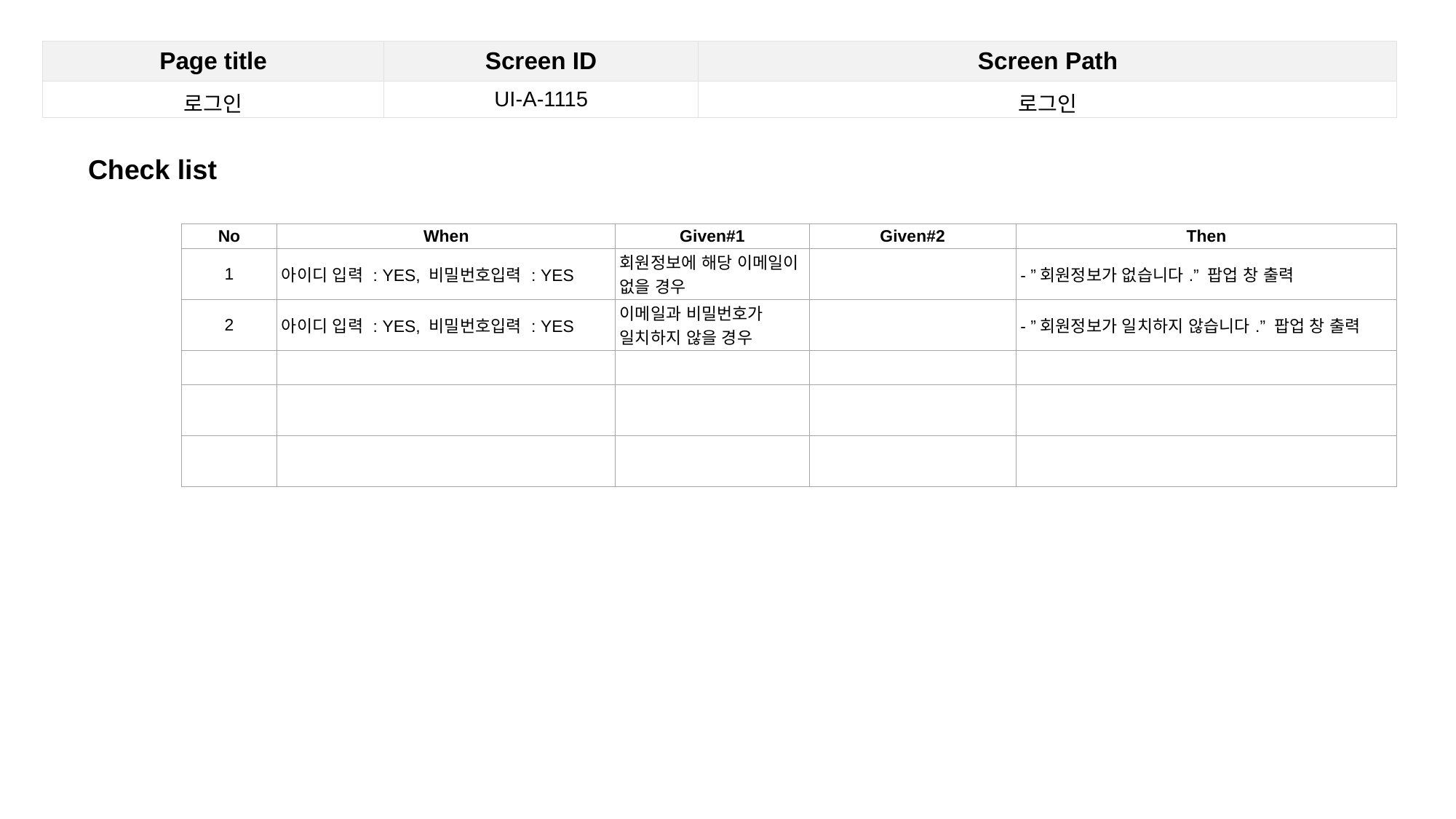

| Page title | Screen ID | Screen Path |
| --- | --- | --- |
| 로그인 | UI-A-1115 | 로그인 |
Check list

| No | When | Given#1 | Given#2 | Then |
| --- | --- | --- | --- | --- |
| 1 | 아이디 입력 : YES, 비밀번호입력 : YES | 회원정보에 해당 이메일이 없을 경우 |  | - ”회원정보가 없습니다.” 팝업 창 출력 |
| 2 | 아이디 입력 : YES, 비밀번호입력 : YES | 이메일과 비밀번호가 일치하지 않을 경우 |  | - ”회원정보가 일치하지 않습니다.” 팝업 창 출력 |
|  |  |  |  |  |
|  |  |  |  |  |
|  |  |  |  |  |